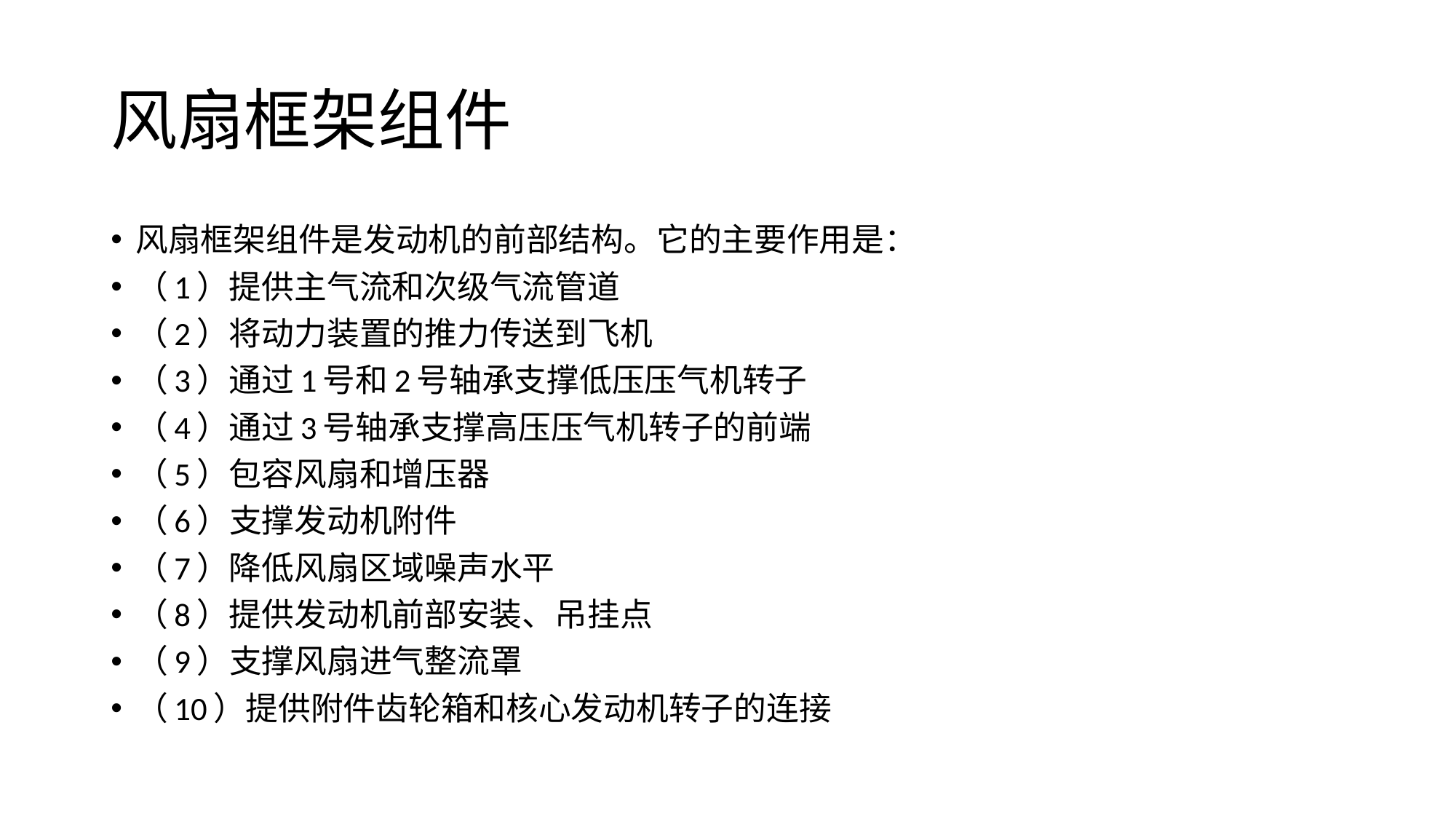

# 风扇框架组件
风扇框架组件是发动机的前部结构。它的主要作用是：
（1）提供主气流和次级气流管道
（2）将动力装置的推力传送到飞机
（3）通过1号和2号轴承支撑低压压气机转子
（4）通过3号轴承支撑高压压气机转子的前端
（5）包容风扇和增压器
（6）支撑发动机附件
（7）降低风扇区域噪声水平
（8）提供发动机前部安装、吊挂点
（9）支撑风扇进气整流罩
（10）提供附件齿轮箱和核心发动机转子的连接